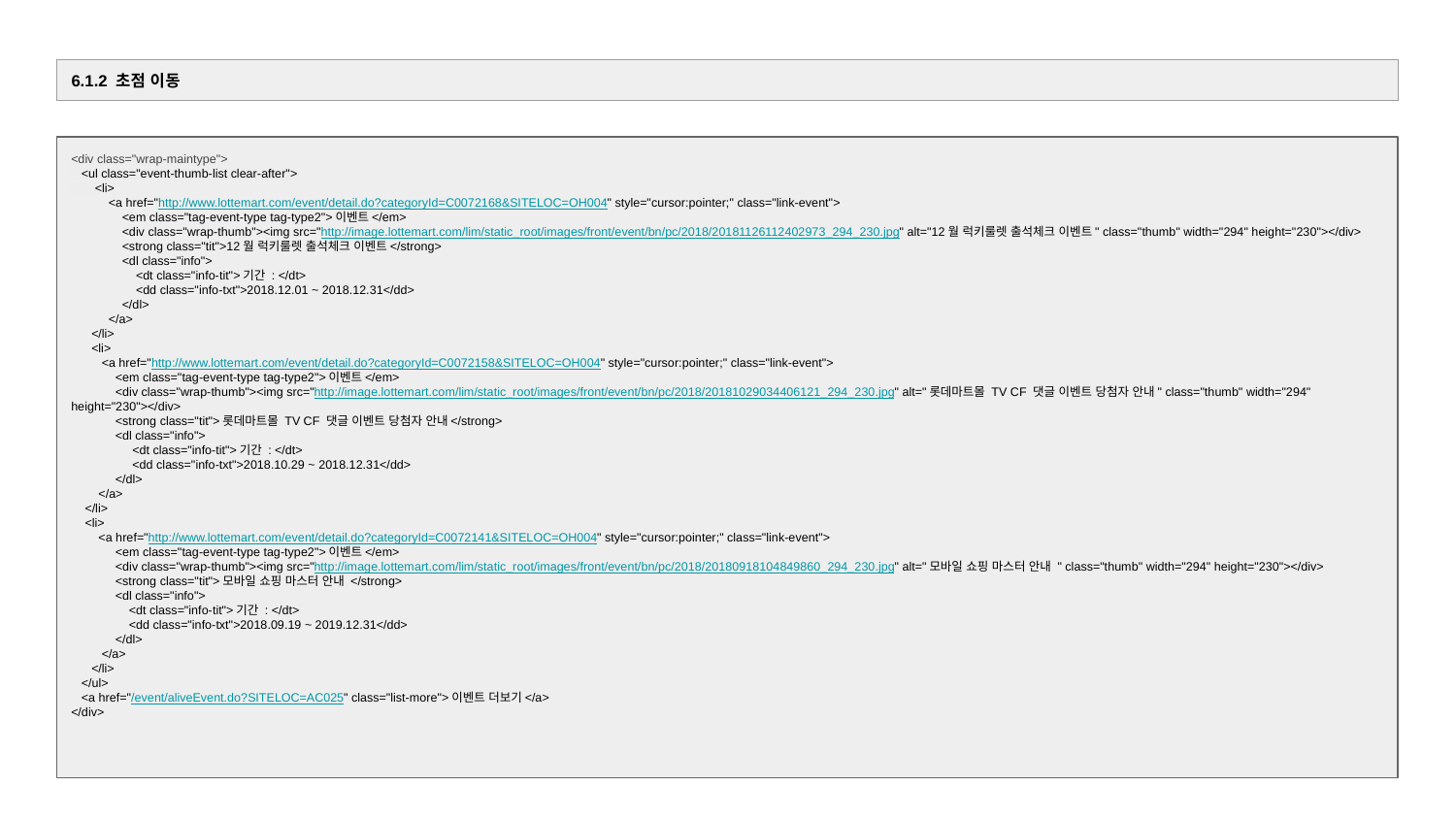

| 6.1.2 초점 이동 |
| --- |
<div class="wrap-maintype">
   <ul class="event-thumb-list clear-after">
       <li>
           <a href="http://www.lottemart.com/event/detail.do?categoryId=C0072168&SITELOC=OH004" style="cursor:pointer;" class="link-event">
               <em class="tag-event-type tag-type2">이벤트</em>
               <div class="wrap-thumb"><img src="http://image.lottemart.com/lim/static_root/images/front/event/bn/pc/2018/20181126112402973_294_230.jpg" alt="12월 럭키룰렛 출석체크 이벤트" class="thumb" width="294" height="230"></div>
               <strong class="tit">12월 럭키룰렛 출석체크 이벤트</strong>
               <dl class="info">
                   <dt class="info-tit">기간 : </dt>
                   <dd class="info-txt">2018.12.01 ~ 2018.12.31</dd>
               </dl>
           </a>
      </li>
      <li>
         <a href="http://www.lottemart.com/event/detail.do?categoryId=C0072158&SITELOC=OH004" style="cursor:pointer;" class="link-event">
             <em class="tag-event-type tag-type2">이벤트</em>
             <div class="wrap-thumb"><img src="http://image.lottemart.com/lim/static_root/images/front/event/bn/pc/2018/20181029034406121_294_230.jpg" alt="롯데마트몰 TV CF 댓글 이벤트 당첨자 안내" class="thumb" width="294" height="230"></div>
             <strong class="tit">롯데마트몰 TV CF 댓글 이벤트 당첨자 안내</strong>
             <dl class="info">
                  <dt class="info-tit">기간 : </dt>
                  <dd class="info-txt">2018.10.29 ~ 2018.12.31</dd>
             </dl>
        </a>
    </li>
    <li>
        <a href="http://www.lottemart.com/event/detail.do?categoryId=C0072141&SITELOC=OH004" style="cursor:pointer;" class="link-event">
             <em class="tag-event-type tag-type2">이벤트</em>
             <div class="wrap-thumb"><img src="http://image.lottemart.com/lim/static_root/images/front/event/bn/pc/2018/20180918104849860_294_230.jpg" alt="모바일 쇼핑 마스터 안내 " class="thumb" width="294" height="230"></div>
             <strong class="tit">모바일 쇼핑 마스터 안내 </strong>
             <dl class="info">
                 <dt class="info-tit">기간 : </dt>
                 <dd class="info-txt">2018.09.19 ~ 2019.12.31</dd>
             </dl>
         </a>
      </li>
   </ul>
   <a href="/event/aliveEvent.do?SITELOC=AC025" class="list-more">이벤트 더보기</a>
</div>